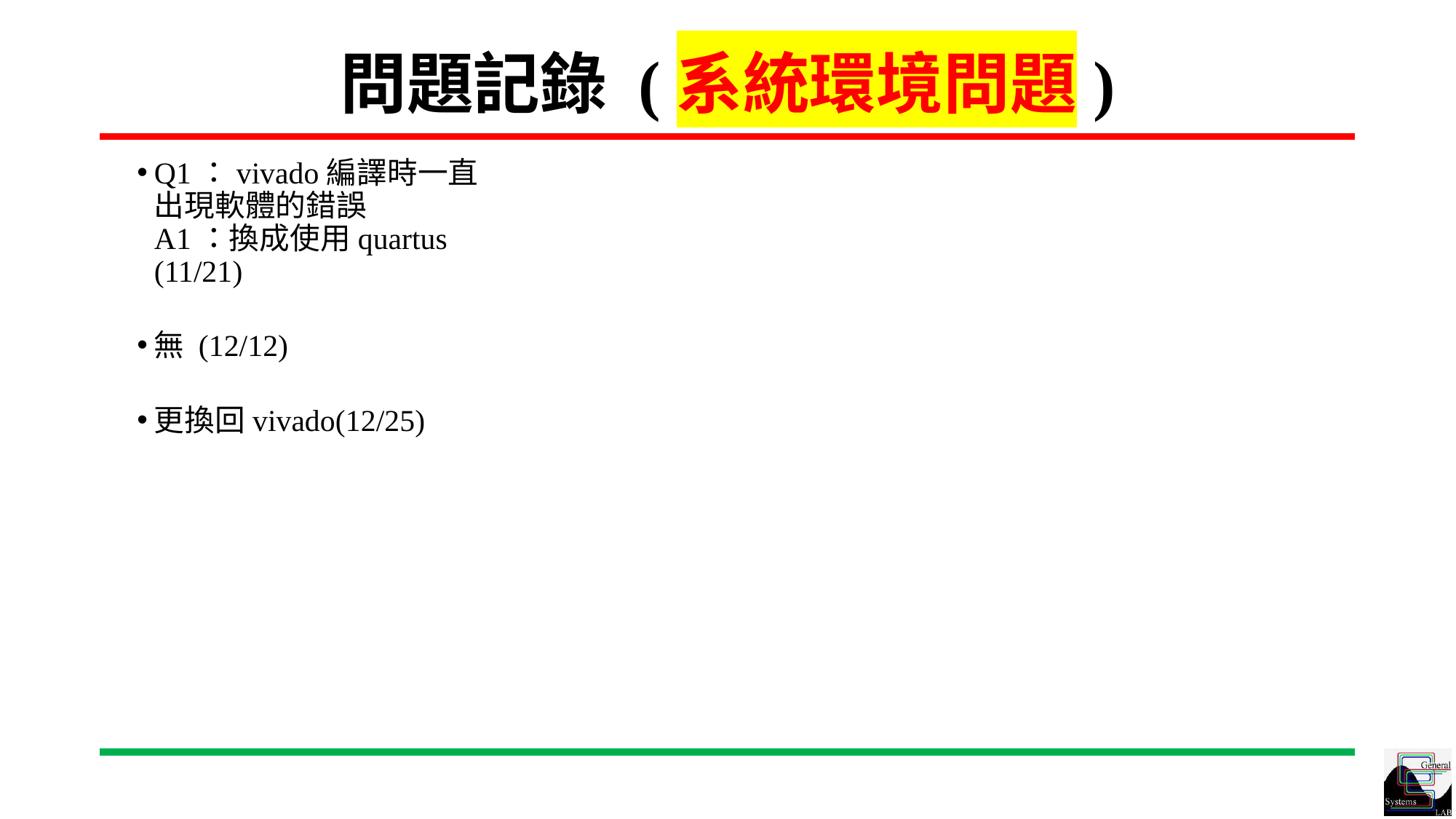

# 問題記錄 (系統環境問題)
Q1：vivado編譯時一直出現軟體的錯誤
A1：換成使用quartus (11/21)

無 (12/12)

更換回vivado(12/25)